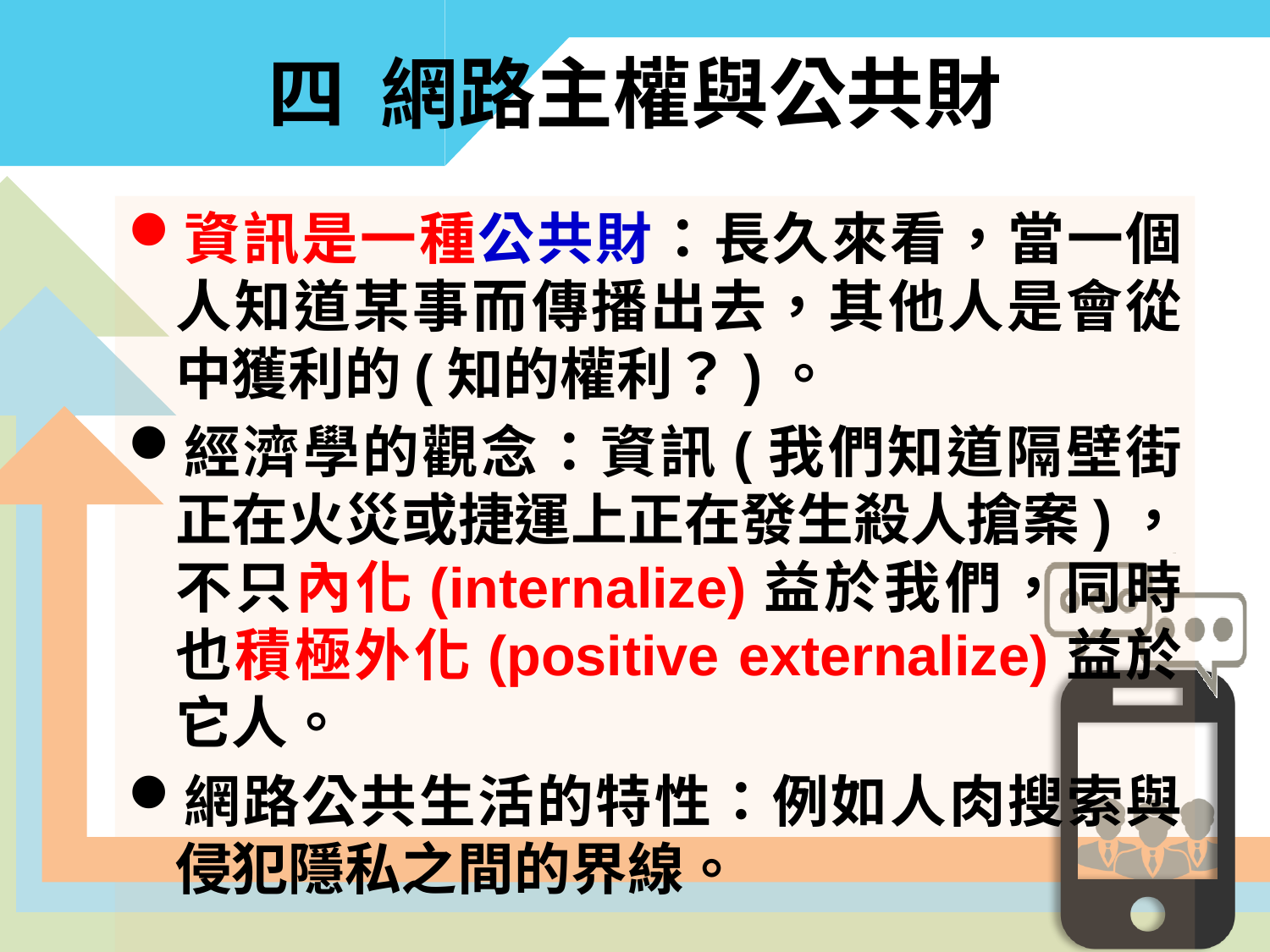

# 四  網路主權與公共財
資訊是一種公共財：長久來看，當一個人知道某事而傳播出去，其他人是會從中獲利的(知的權利？)。
經濟學的觀念：資訊(我們知道隔壁街正在火災或捷運上正在發生殺人搶案)，不只內化(internalize)益於我們，同時也積極外化(positive externalize)益於它人。
網路公共生活的特性：例如人肉搜索與侵犯隱私之間的界線。